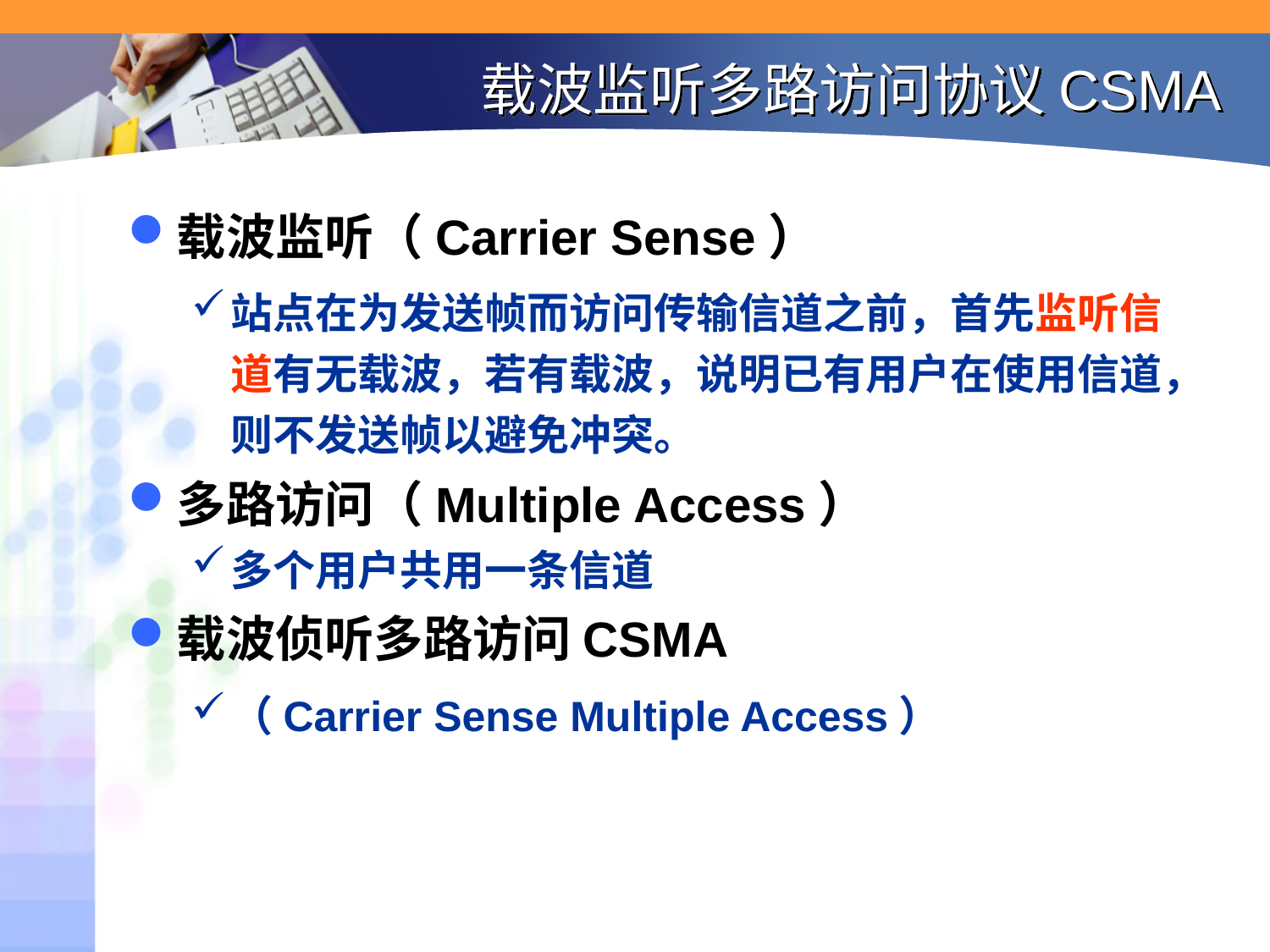

# 载波监听多路访问协议CSMA
载波监听（Carrier Sense）
站点在为发送帧而访问传输信道之前，首先监听信道有无载波，若有载波，说明已有用户在使用信道，则不发送帧以避免冲突。
多路访问（Multiple Access）
多个用户共用一条信道
载波侦听多路访问CSMA
（Carrier Sense Multiple Access）